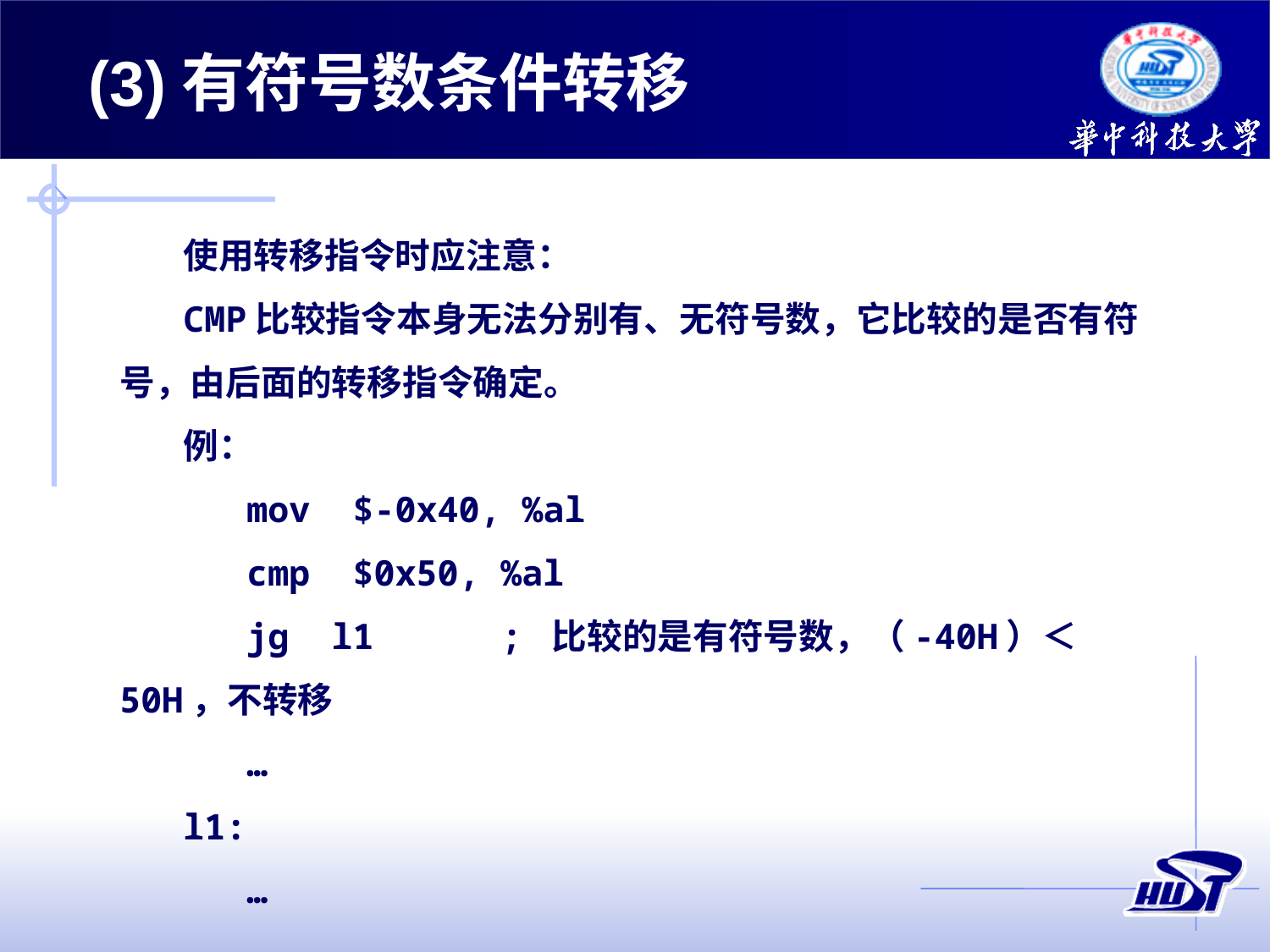

(3)有符号数条件转移
使用转移指令时应注意：
CMP比较指令本身无法分别有、无符号数，它比较的是否有符号，由后面的转移指令确定。
例：
	mov  $-0x40, %al
	cmp  $0x50, %al
	jg  l1	; 比较的是有符号数，（-40H）＜50H，不转移
	…
l1:
	…